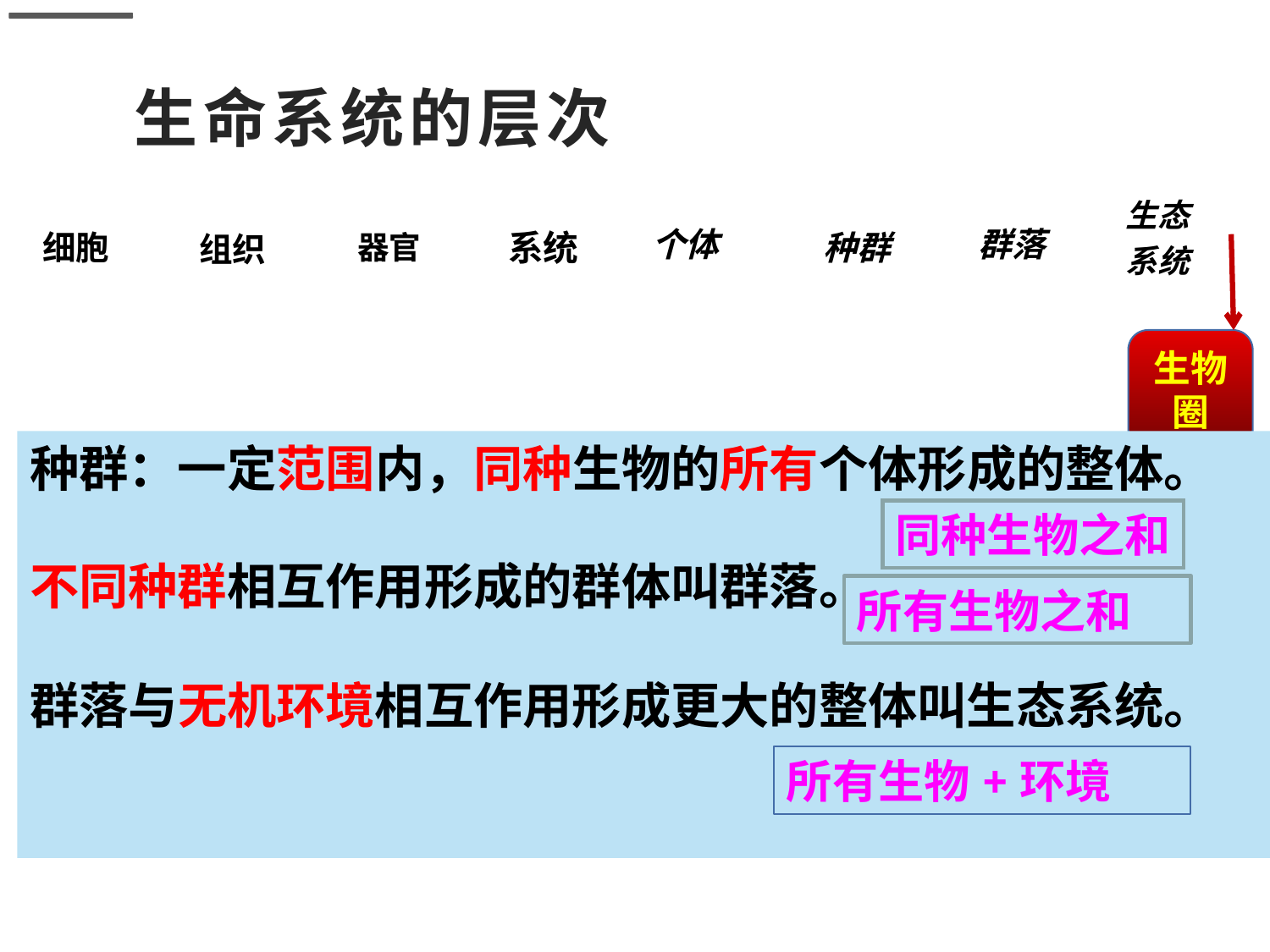

# 生命系统的层次

生态系统
群落
个体
系统
细胞
器官
种群
组织

生物圈
种群：一定范围内，同种生物的所有个体形成的整体。

不同种群相互作用形成的群体叫群落。

群落与无机环境相互作用形成更大的整体叫生态系统。

同种生物之和
所有生物之和
所有生物+环境